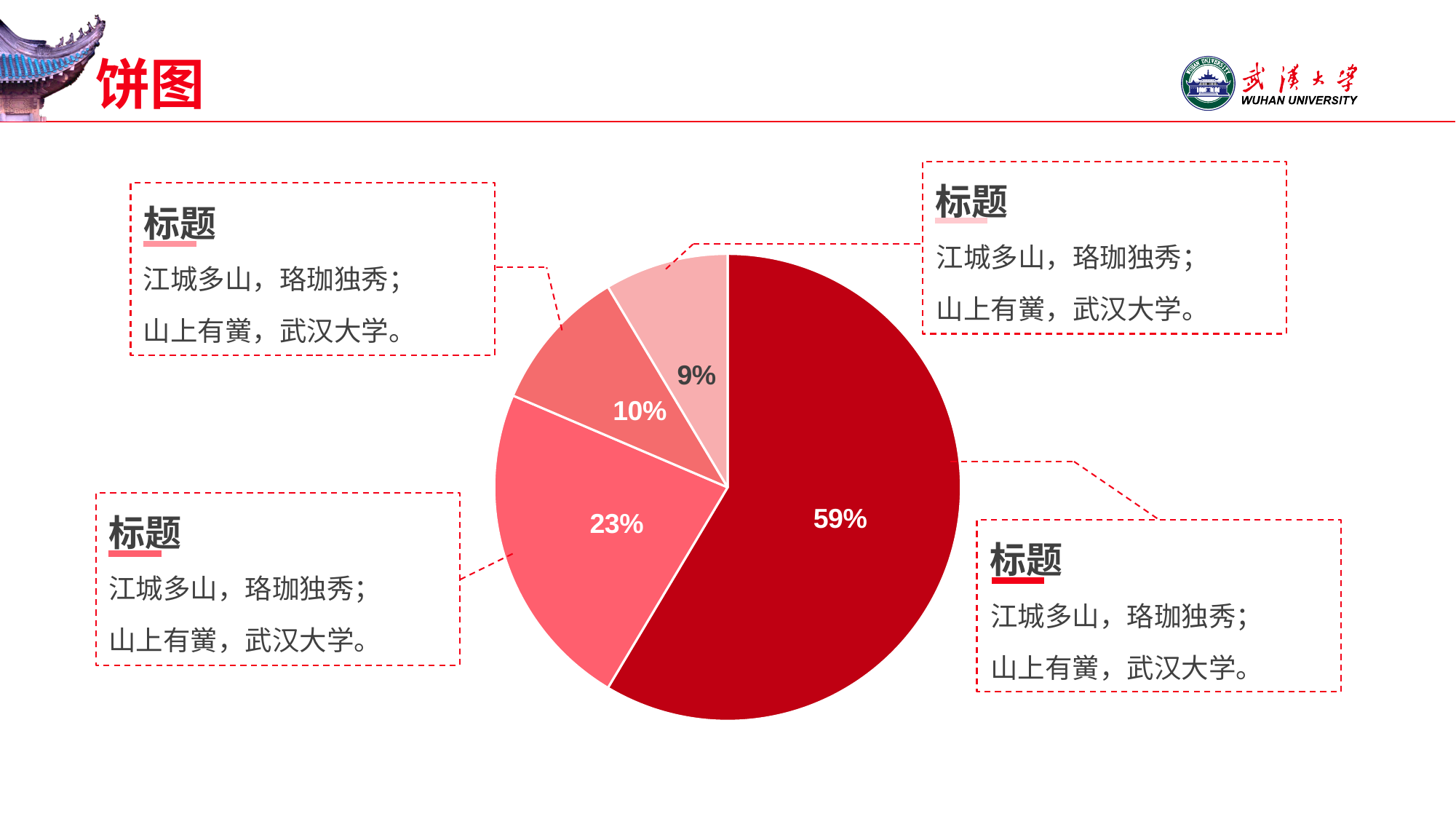

# 饼图
标题
标题
江城多山，珞珈独秀；
山上有黉，武汉大学。

### Chart

| Category | 列2 |
|---|---|
| 第一季度 | 8.2 |
| 第二季度 | 3.2 |
| 第三季度 | 1.4 |
| 第四季度 | 1.2 |
江城多山，珞珈独秀；
山上有黉，武汉大学。
标题
标题
江城多山，珞珈独秀；
山上有黉，武汉大学。
江城多山，珞珈独秀；
山上有黉，武汉大学。